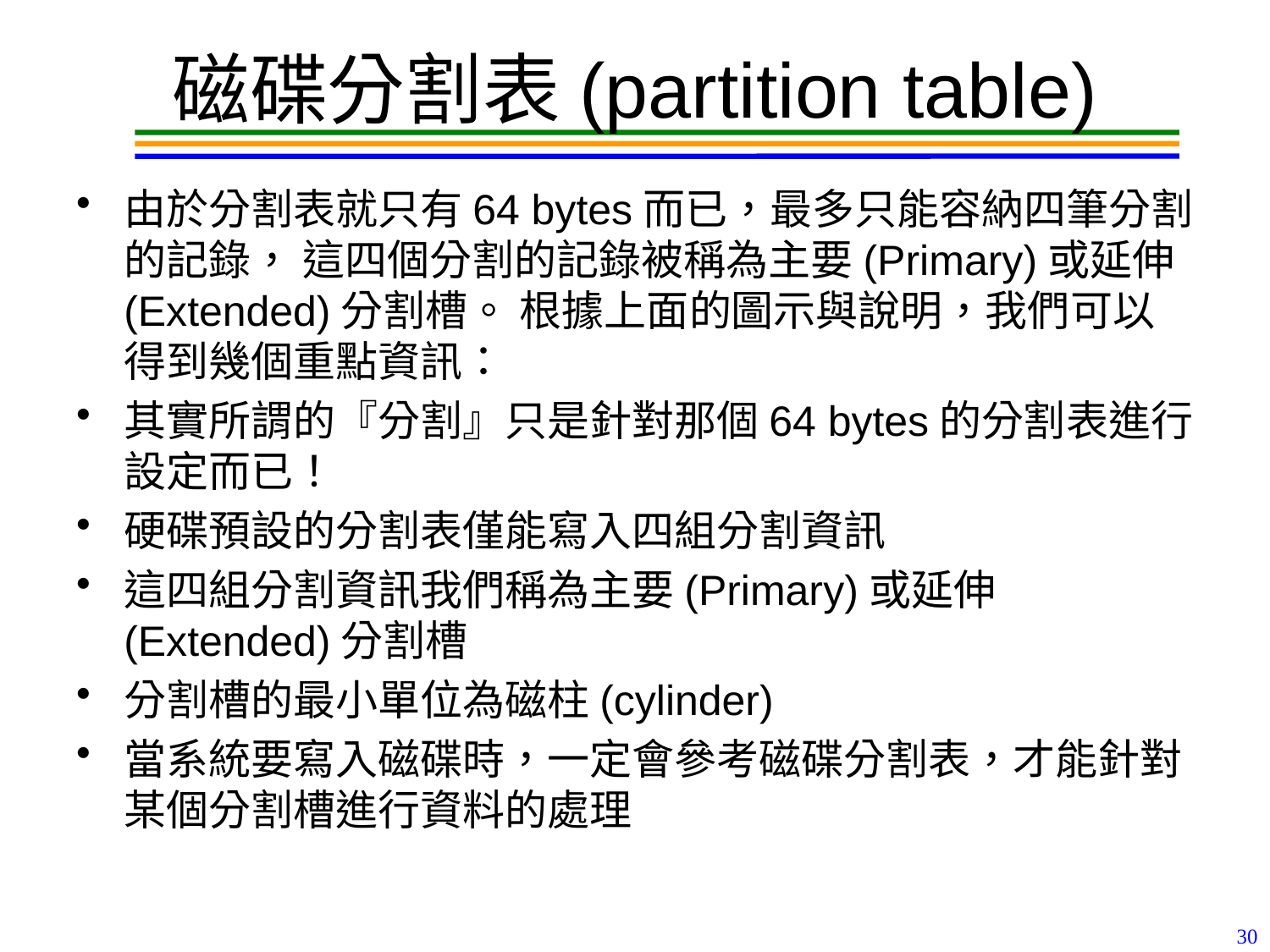

# 磁碟分割表(partition table)
由於分割表就只有64 bytes而已，最多只能容納四筆分割的記錄， 這四個分割的記錄被稱為主要(Primary)或延伸(Extended)分割槽。 根據上面的圖示與說明，我們可以得到幾個重點資訊：
其實所謂的『分割』只是針對那個64 bytes的分割表進行設定而已！
硬碟預設的分割表僅能寫入四組分割資訊
這四組分割資訊我們稱為主要(Primary)或延伸(Extended)分割槽
分割槽的最小單位為磁柱(cylinder)
當系統要寫入磁碟時，一定會參考磁碟分割表，才能針對某個分割槽進行資料的處理
30